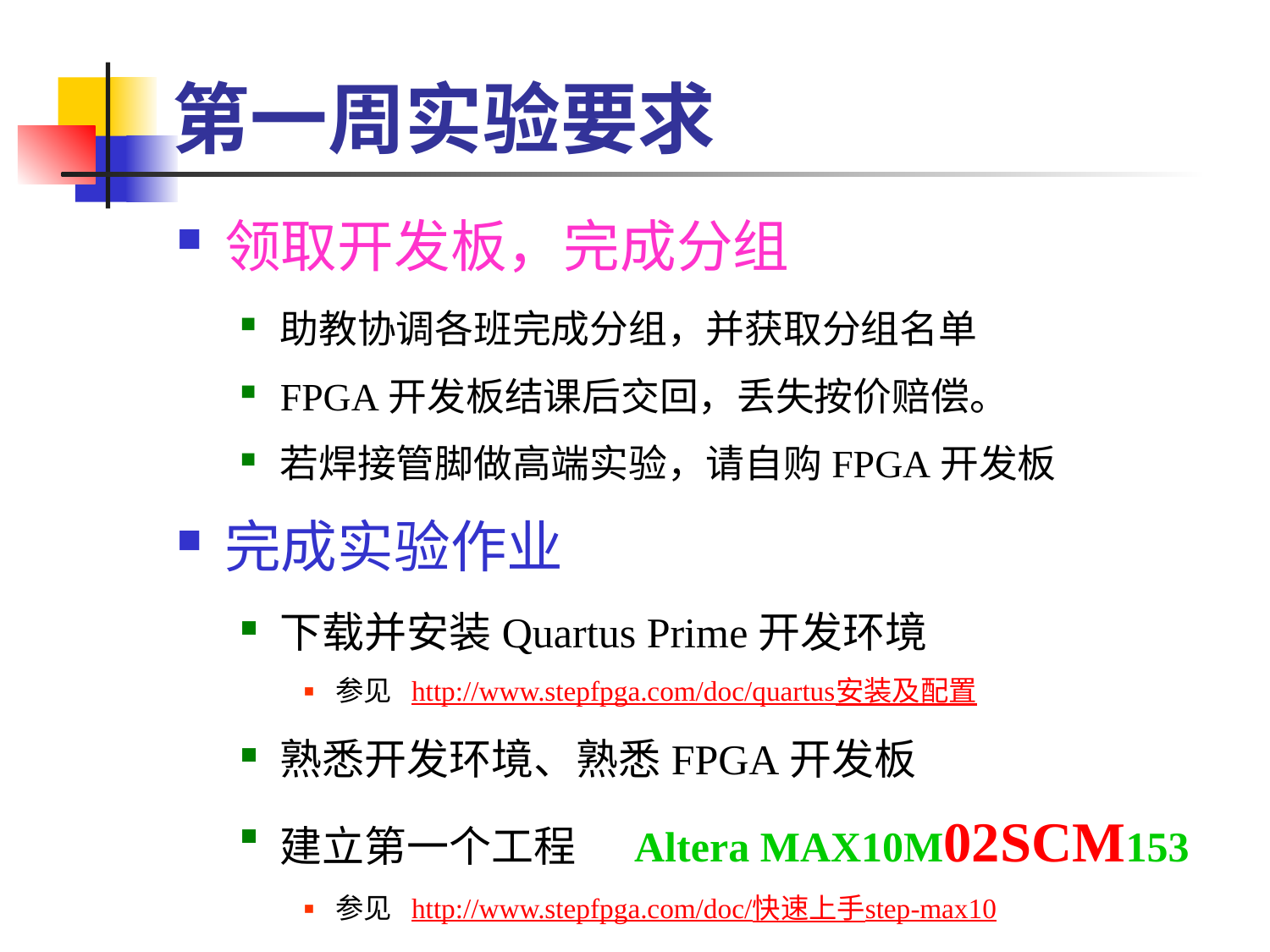

# 第一周实验要求
领取开发板，完成分组
助教协调各班完成分组，并获取分组名单
FPGA开发板结课后交回，丢失按价赔偿。
若焊接管脚做高端实验，请自购FPGA开发板
完成实验作业
下载并安装Quartus Prime开发环境
参见  http://www.stepfpga.com/doc/quartus安装及配置
熟悉开发环境、熟悉FPGA开发板
建立第一个工程     Altera MAX10M02SCM153
参见  http://www.stepfpga.com/doc/快速上手step-max10